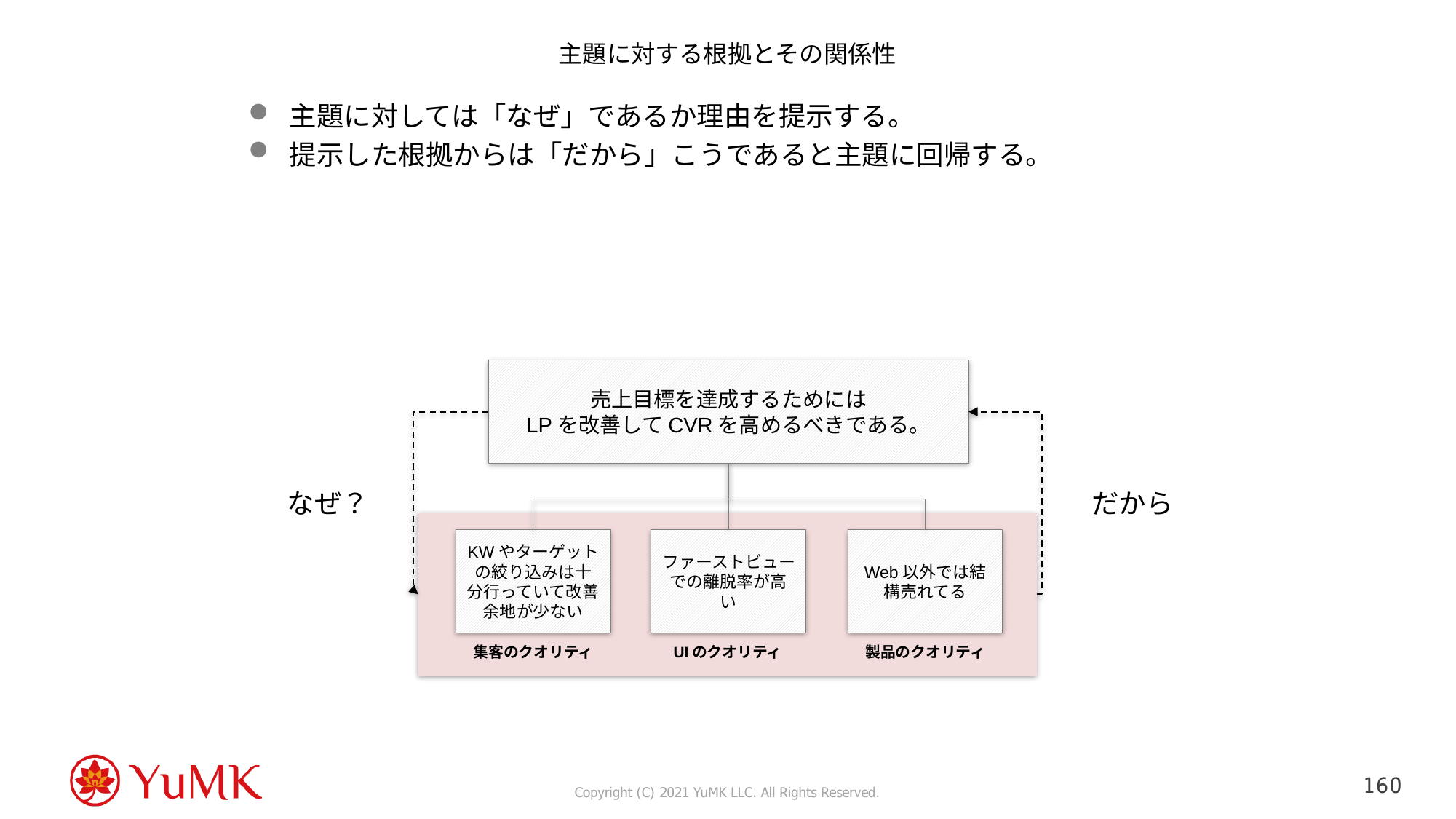

# 主題に対する根拠とその関係性
主題に対しては「なぜ」であるか理由を提示する。
提示した根拠からは「だから」こうであると主題に回帰する。
売上目標を達成するためには
LPを改善してCVRを高めるべきである。
なぜ？
だから

KWやターゲットの絞り込みは十分行っていて改善余地が少ない
ファーストビューでの離脱率が高い
Web以外では結構売れてる
集客のクオリティ
UIのクオリティ
製品のクオリティ
160